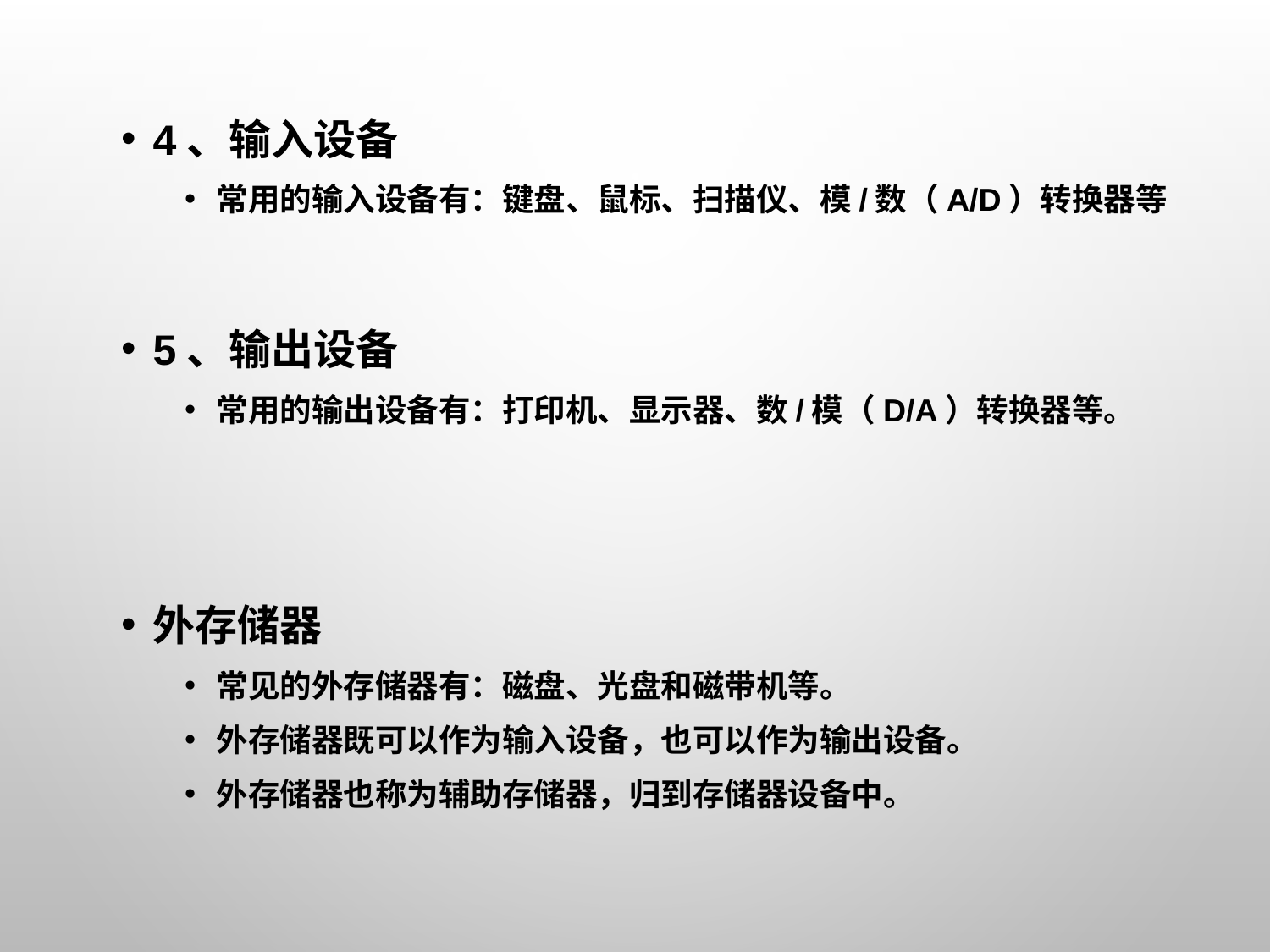

4、输入设备
常用的输入设备有：键盘、鼠标、扫描仪、模/数（A/D）转换器等

5、输出设备
常用的输出设备有：打印机、显示器、数/模（D/A）转换器等。

外存储器
常见的外存储器有：磁盘、光盘和磁带机等。
外存储器既可以作为输入设备，也可以作为输出设备。
外存储器也称为辅助存储器，归到存储器设备中。